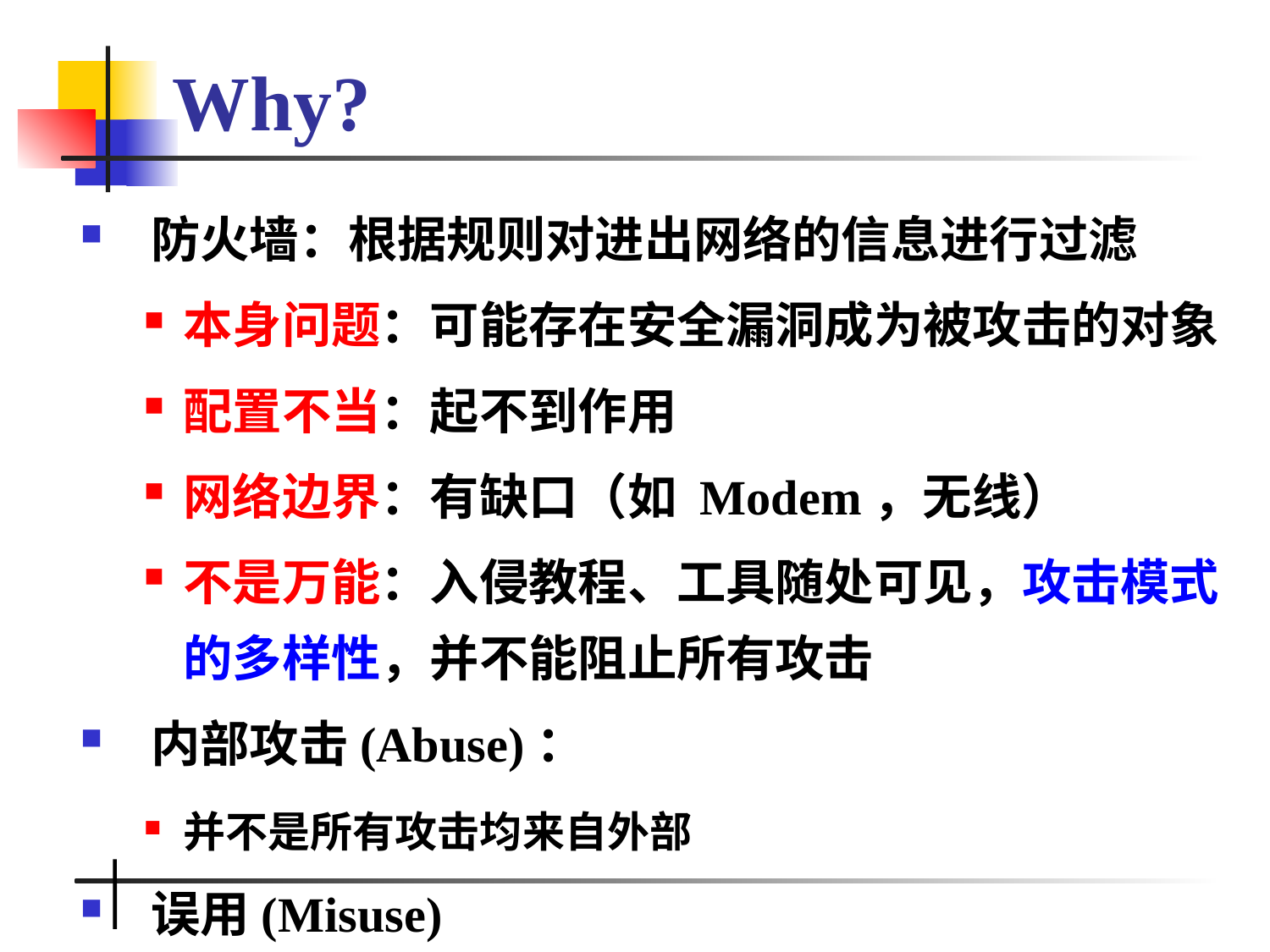

# Why?
 防火墙：根据规则对进出网络的信息进行过滤
本身问题：可能存在安全漏洞成为被攻击的对象
配置不当：起不到作用
网络边界：有缺口（如 Modem，无线）
不是万能：入侵教程、工具随处可见，攻击模式的多样性，并不能阻止所有攻击
 内部攻击(Abuse)：
并不是所有攻击均来自外部
 误用(Misuse)